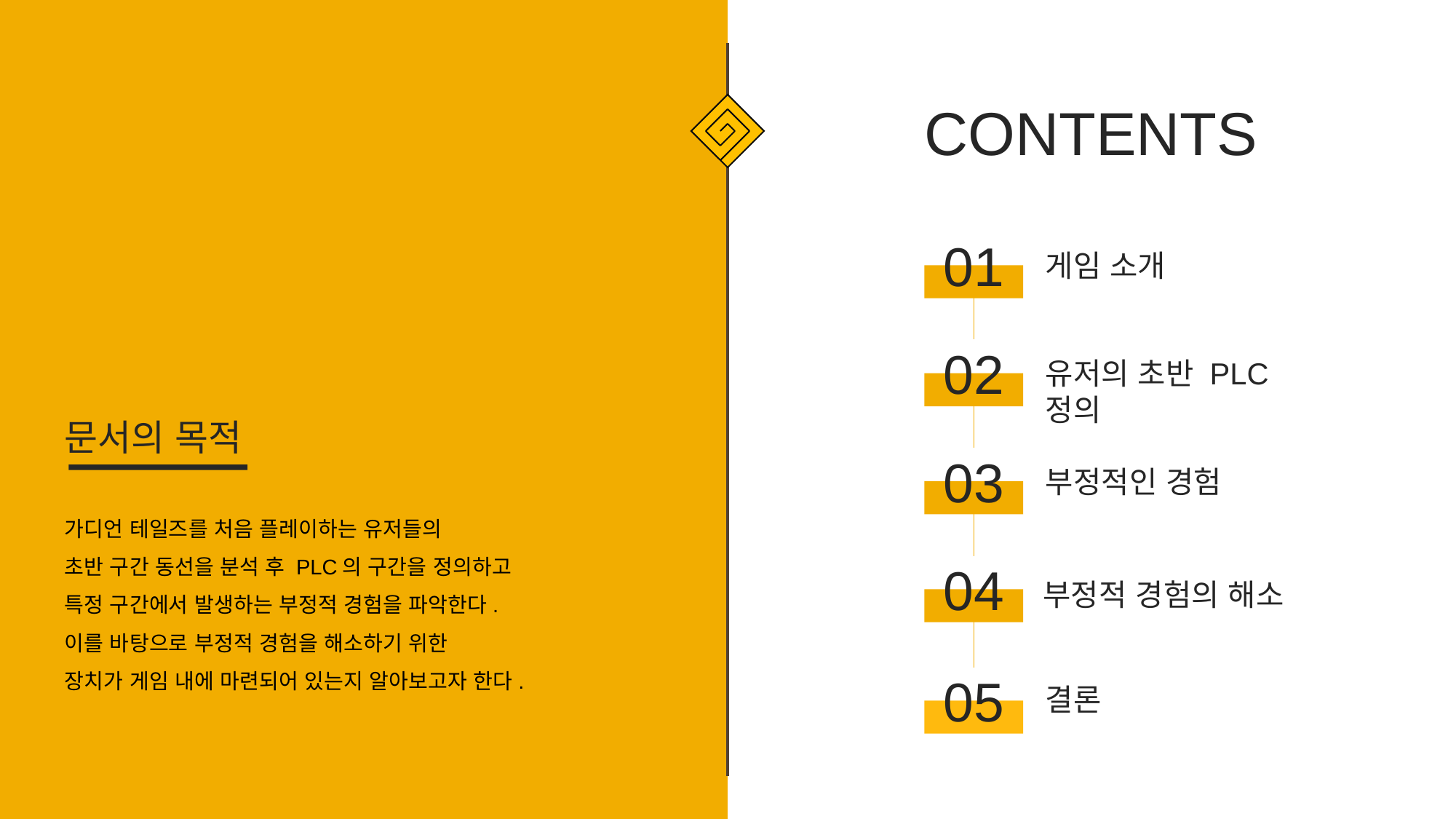

CONTENTS

01
게임 소개

02
유저의 초반 PLC 정의

문서의 목적
03
부정적인 경험

가디언 테일즈를 처음 플레이하는 유저들의
초반 구간 동선을 분석 후 PLC의 구간을 정의하고
특정 구간에서 발생하는 부정적 경험을 파악한다.
이를 바탕으로 부정적 경험을 해소하기 위한
장치가 게임 내에 마련되어 있는지 알아보고자 한다.
04
부정적 경험의 해소

05
결론